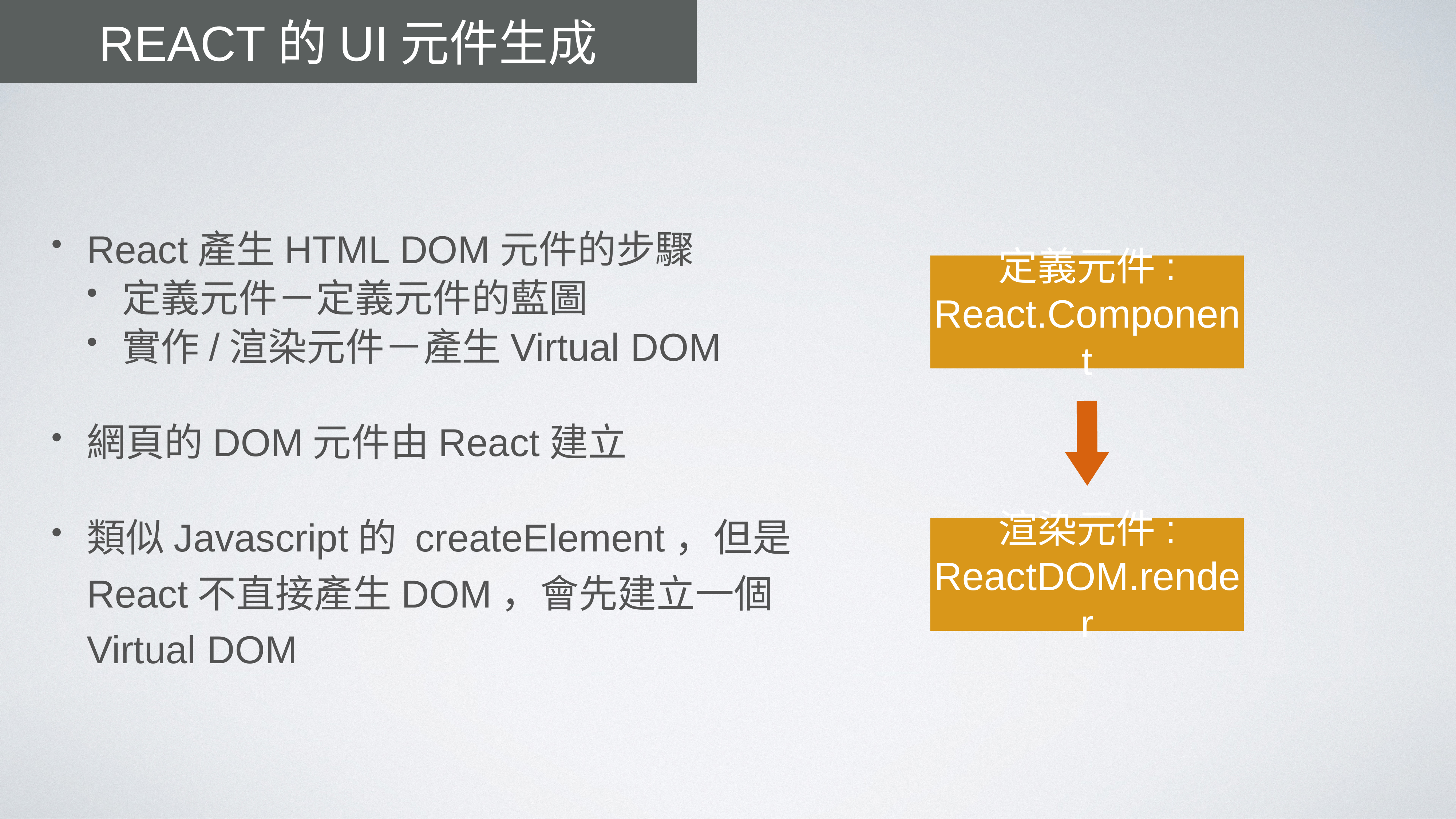

12
# REACT的UI元件生成
React產生HTML DOM元件的步驟
定義元件－定義元件的藍圖
實作/渲染元件－產生Virtual DOM
網頁的DOM元件由React建立
類似Javascript的 createElement，但是React不直接產生DOM，會先建立一個Virtual DOM
定義元件: React.Component

渲染元件: ReactDOM.render